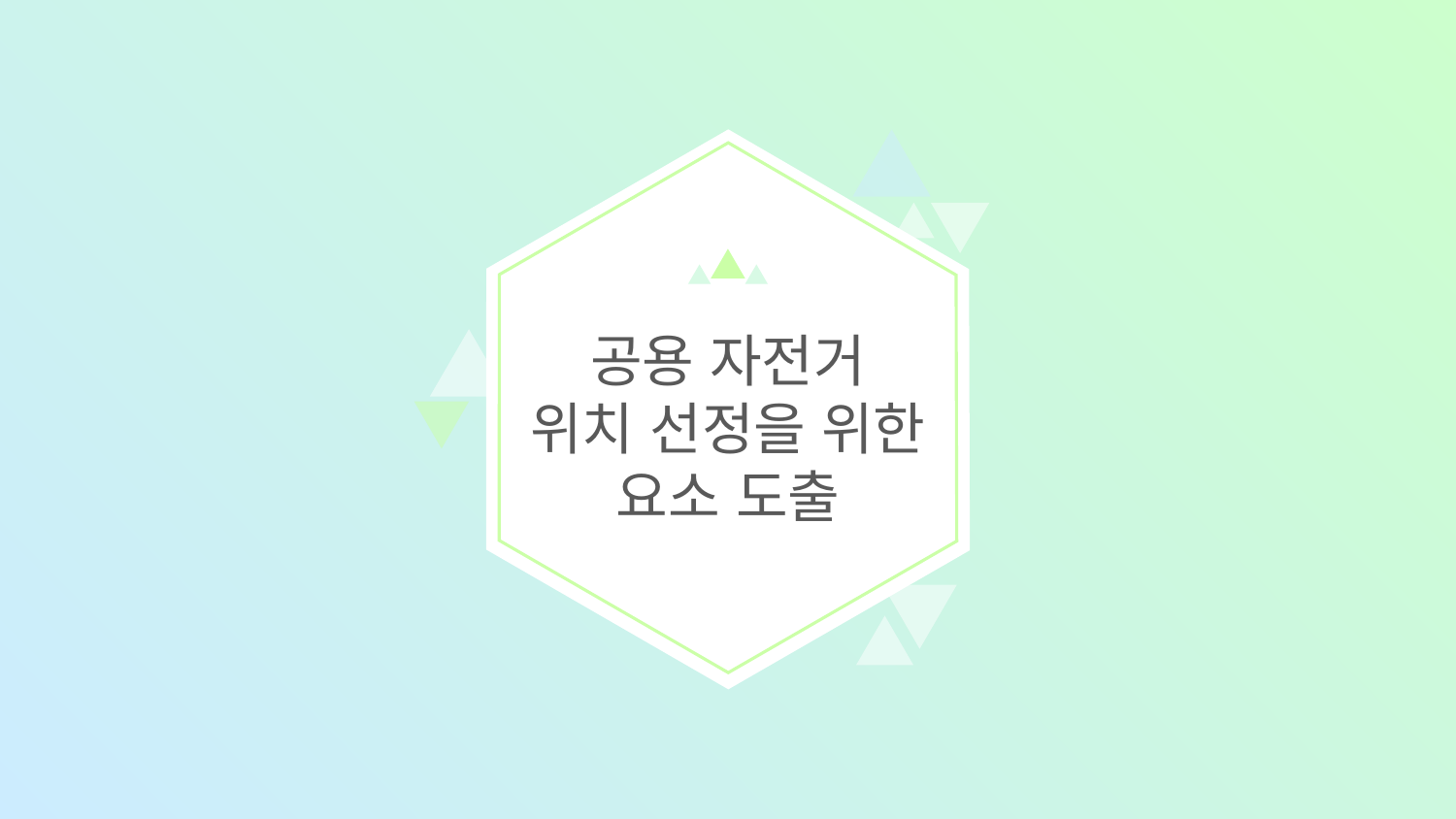

공용 자전거
위치 선정을 위한
요소 도출